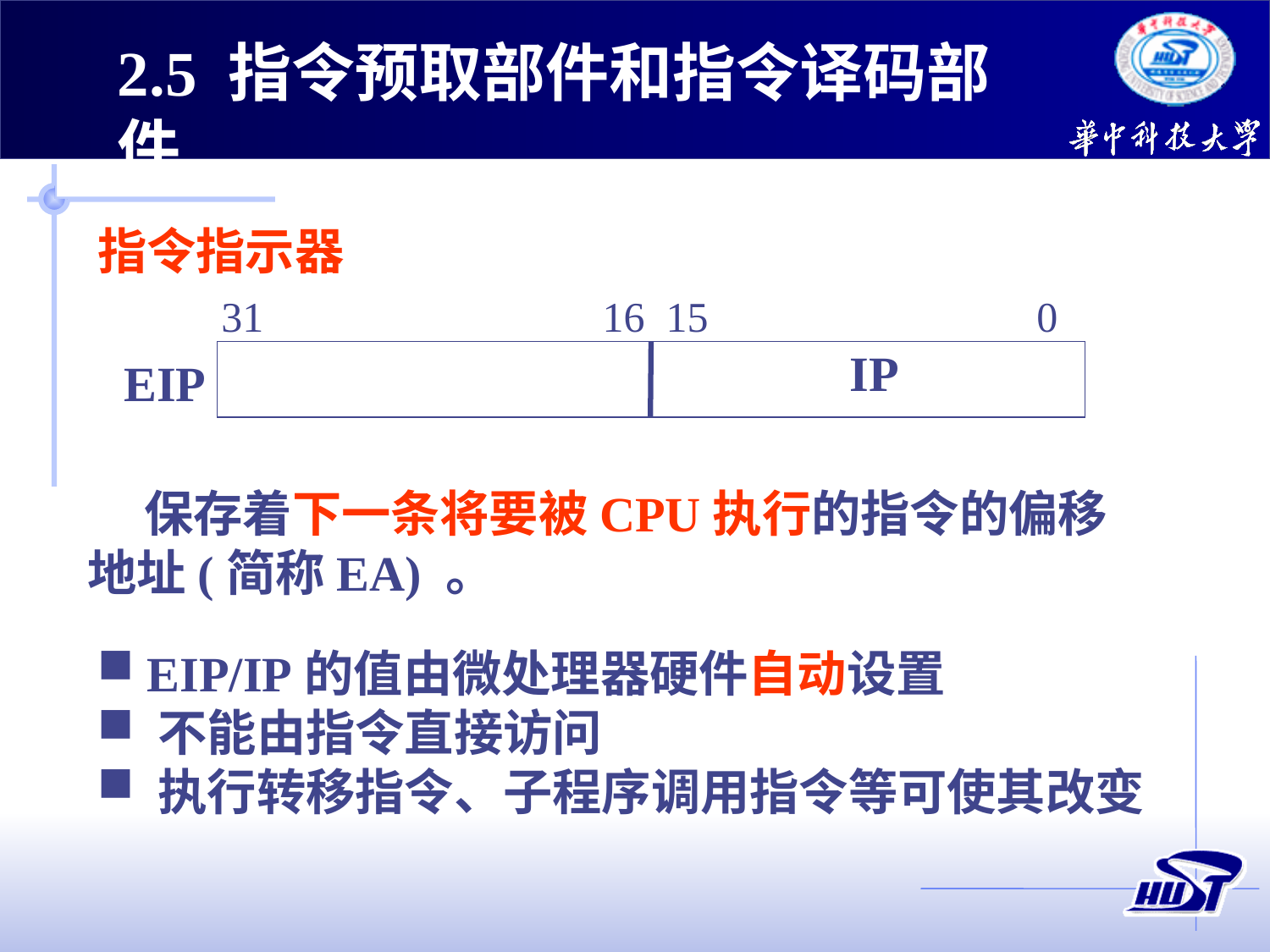

2.5 指令预取部件和指令译码部件
指令指示器
31                                16  15                               0
IP

EIP
    保存着下一条将要被CPU执行的指令的偏移地址(简称EA) 。
 EIP/IP的值由微处理器硬件自动设置
 不能由指令直接访问
 执行转移指令、子程序调用指令等可使其改变